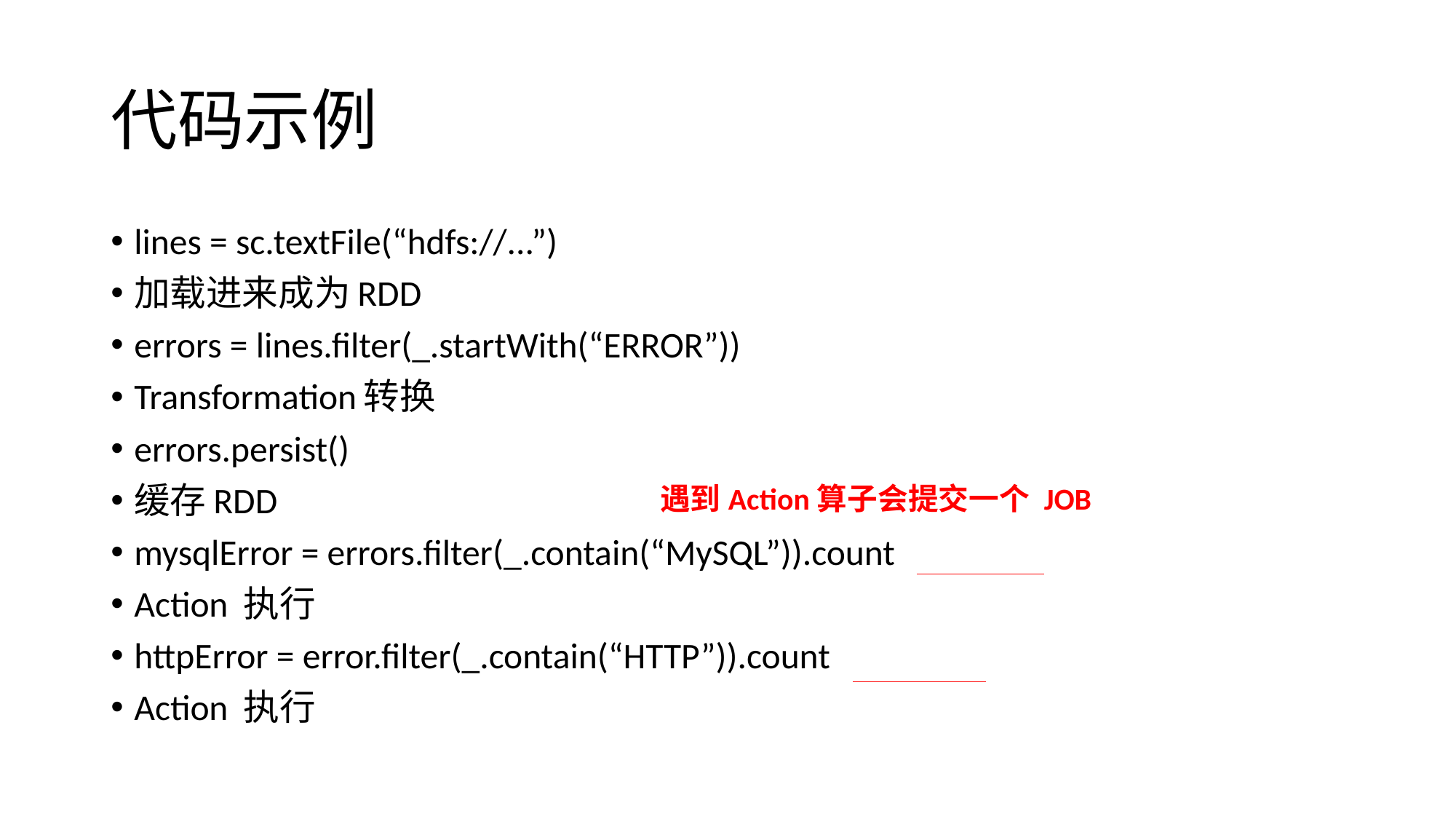

# 代码示例
lines = sc.textFile(“hdfs://...”)
加载进来成为RDD
errors = lines.filter(_.startWith(“ERROR”))
Transformation转换
errors.persist()
缓存RDD
mysqlError = errors.filter(_.contain(“MySQL”)).count
Action 执行
httpError = error.filter(_.contain(“HTTP”)).count
Action 执行
遇到Action算子会提交一个 JOB